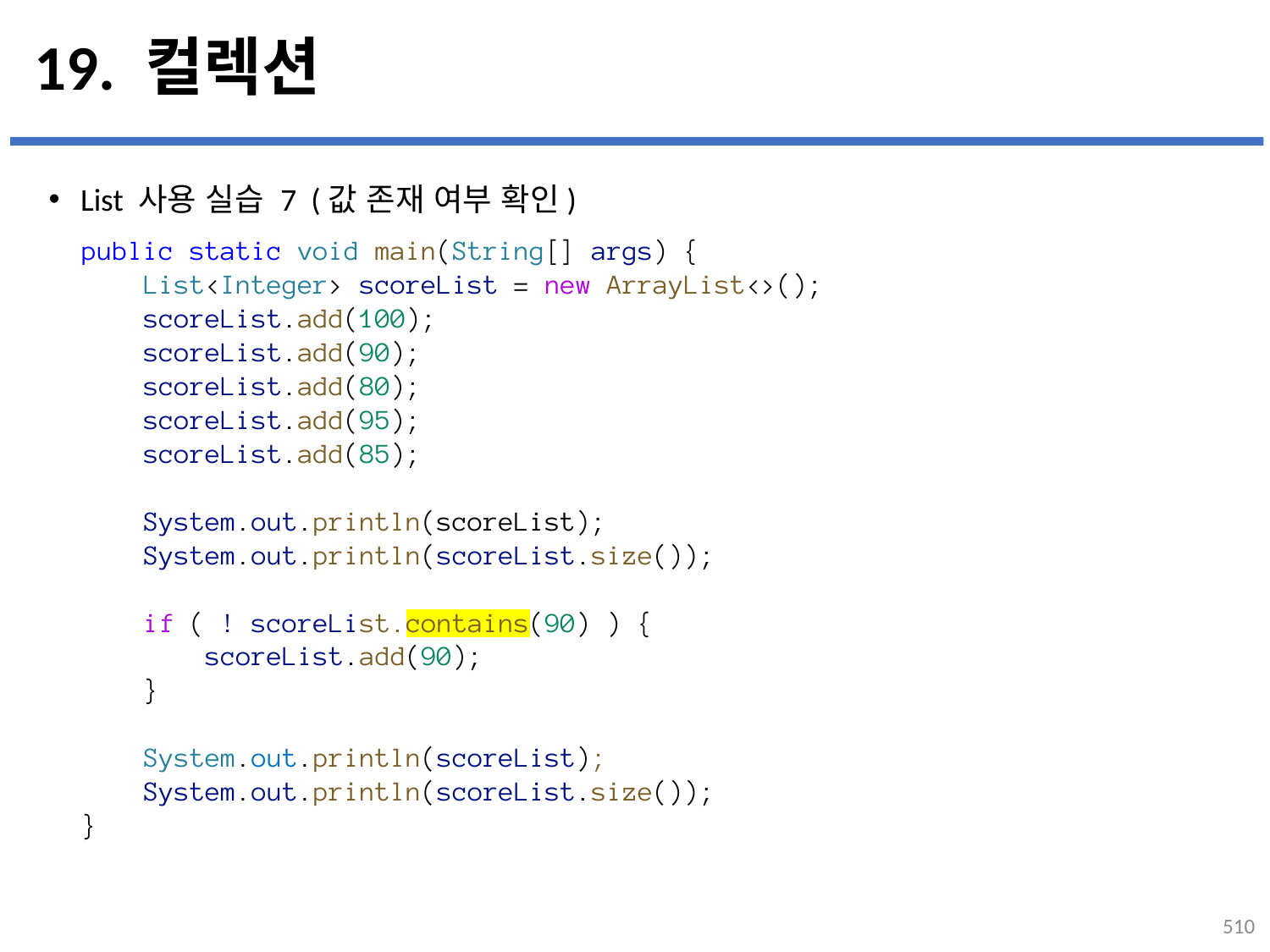

# 19. 컬렉션
List 사용 실습 7  (값 존재 여부 확인)
public static void main(String[] args) {
    List<Integer> scoreList = new ArrayList<>();
    scoreList.add(100);
    scoreList.add(90);
    scoreList.add(80);
    scoreList.add(95);
    scoreList.add(85);
    System.out.println(scoreList);
    System.out.println(scoreList.size());
    if ( ! scoreList.contains(90) ) {
        scoreList.add(90);
    }
    System.out.println(scoreList);
    System.out.println(scoreList.size());
}
510